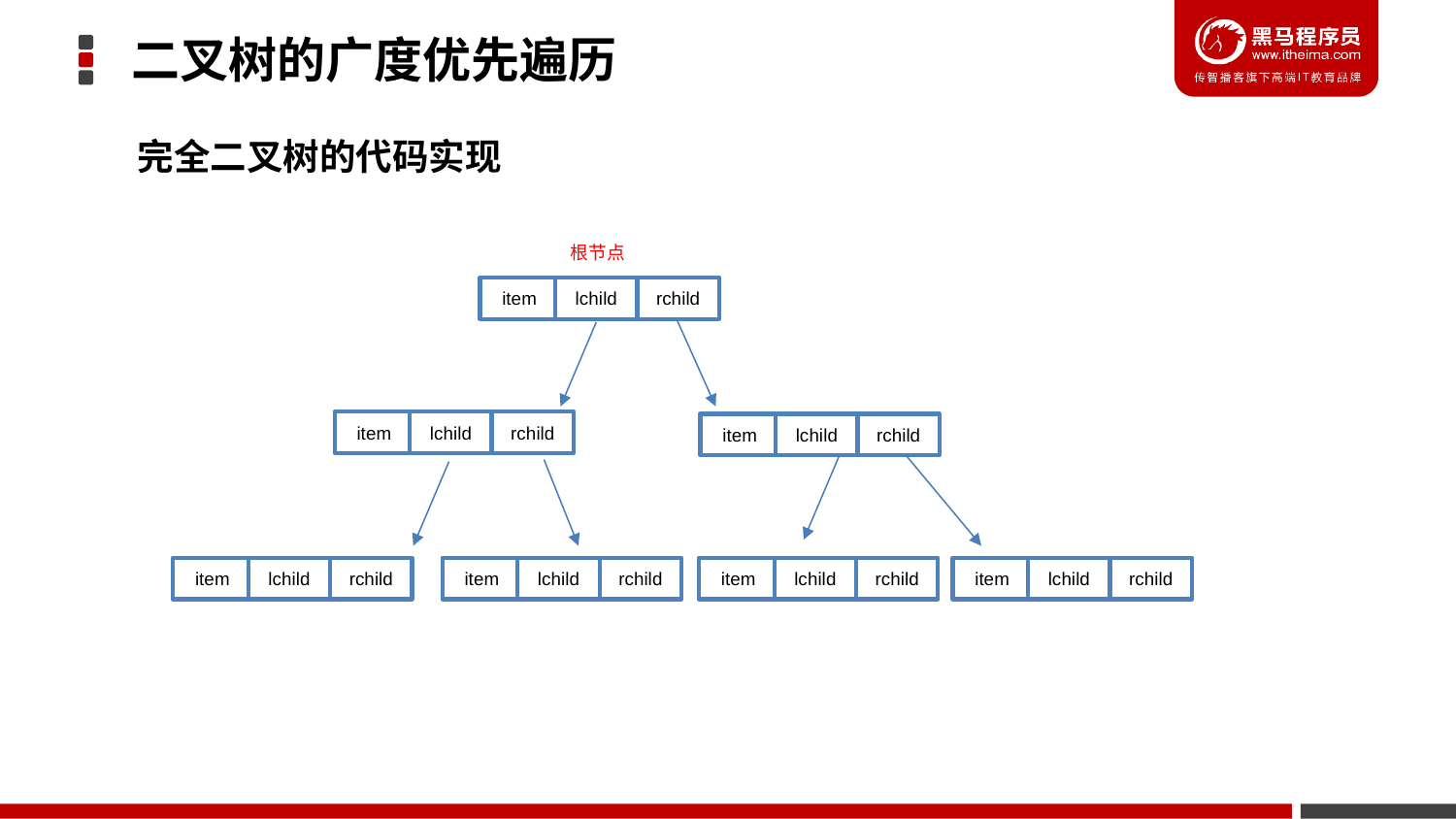

二叉树的广度优先遍历
完全二叉树的代码实现
根节点
rchild
lchild
item
rchild
lchild
item
rchild
lchild
item
rchild
rchild
rchild
rchild
lchild
lchild
lchild
lchild
item
item
item
item